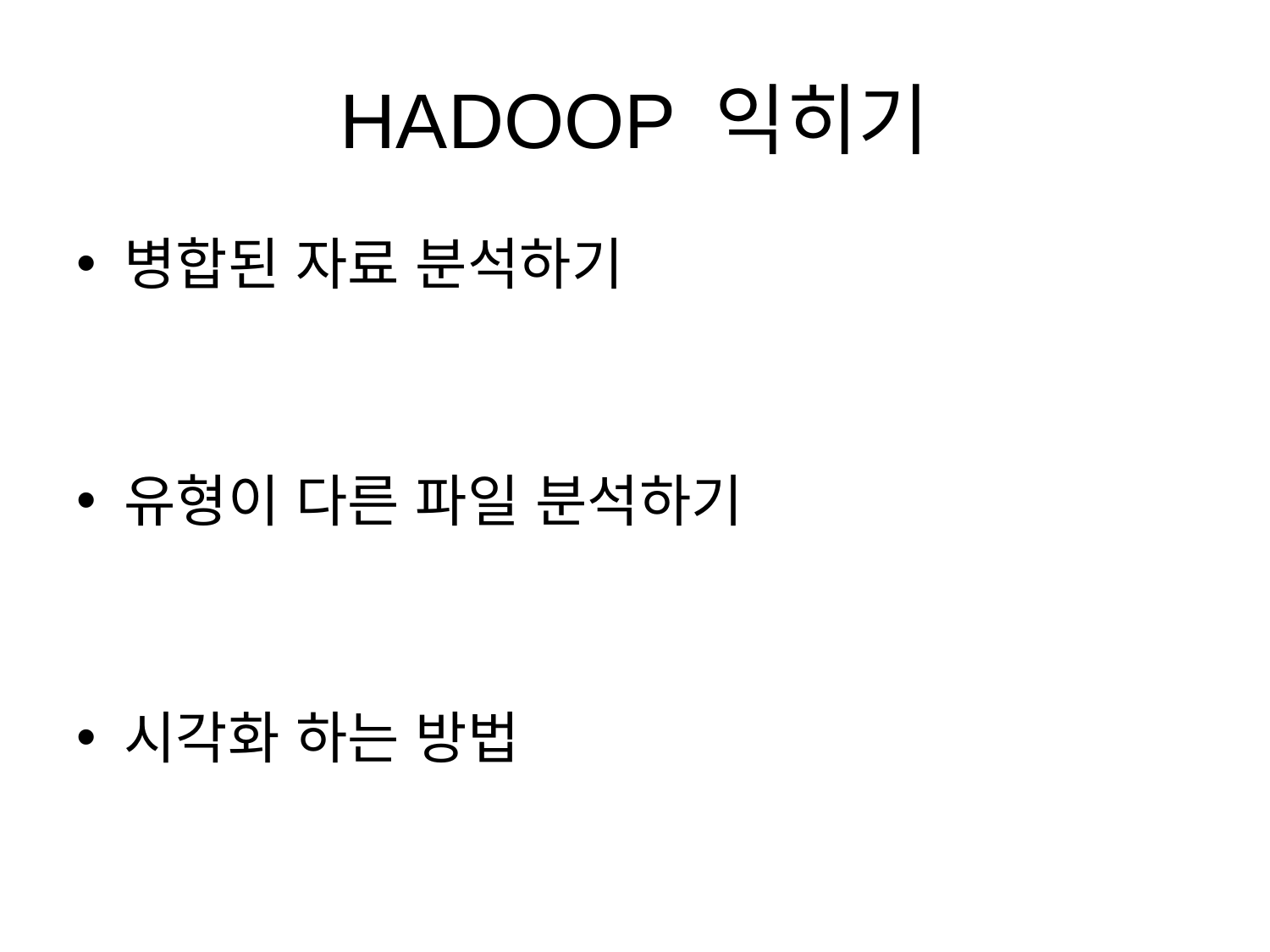

# HADOOP 익히기
병합된 자료 분석하기

유형이 다른 파일 분석하기

시각화 하는 방법